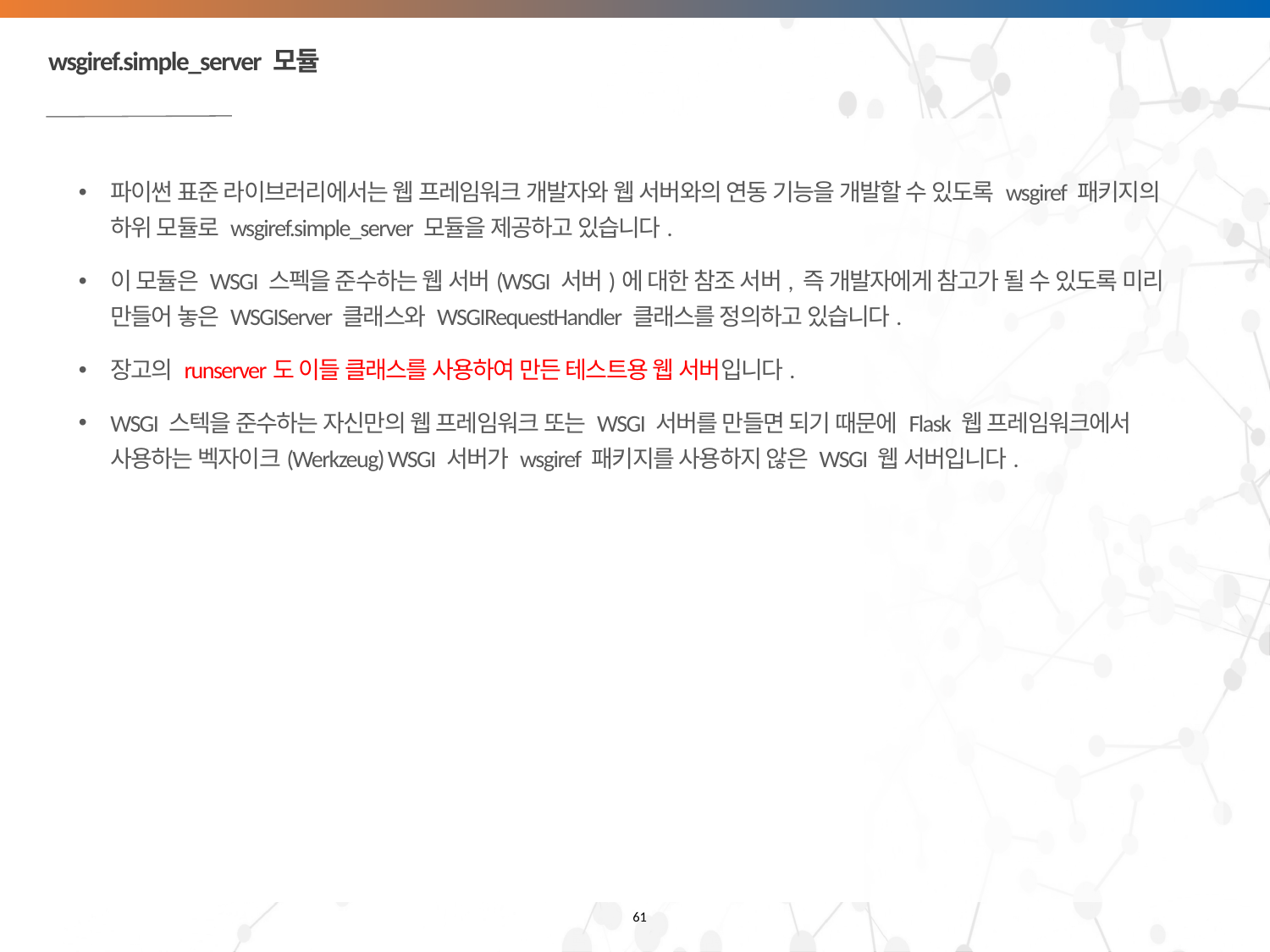

# wsgiref.simple_server 모듈

파이썬 표준 라이브러리에서는 웹 프레임워크 개발자와 웹 서버와의 연동 기능을 개발할 수 있도록 wsgiref 패키지의 하위 모듈로 wsgiref.simple_server 모듈을 제공하고 있습니다.
이 모듈은 WSGI 스펙을 준수하는 웹 서버(WSGI 서버)에 대한 참조 서버, 즉 개발자에게 참고가 될 수 있도록 미리 만들어 놓은 WSGIServer 클래스와 WSGIRequestHandler 클래스를 정의하고 있습니다.
장고의 runserver도 이들 클래스를 사용하여 만든 테스트용 웹 서버입니다.
WSGI 스텍을 준수하는 자신만의 웹 프레임워크 또는 WSGI 서버를 만들면 되기 때문에 Flask 웹 프레임워크에서 사용하는 벡자이크(Werkzeug) WSGI 서버가 wsgiref 패키지를 사용하지 않은 WSGI 웹 서버입니다.
61